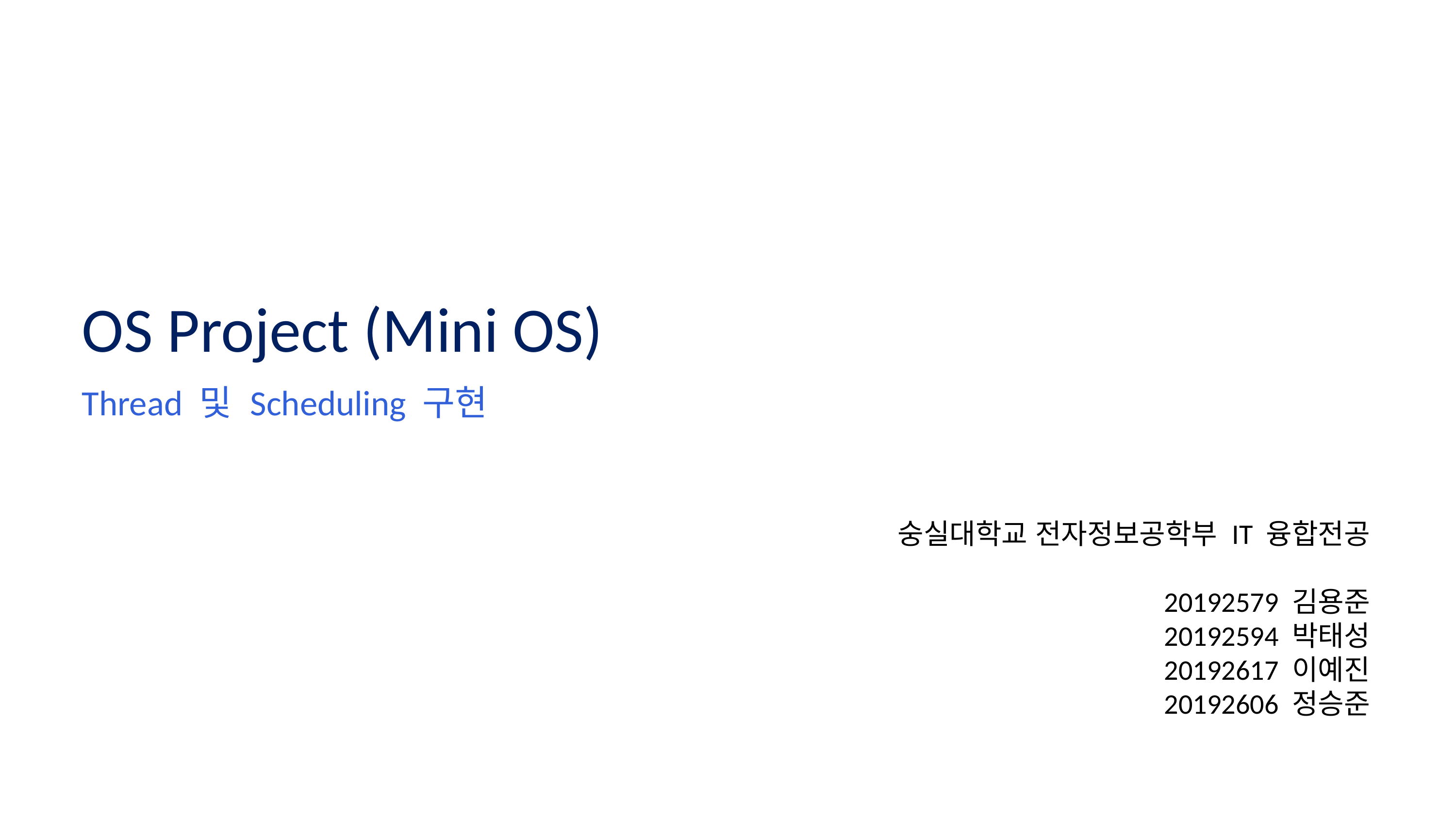

OS Project (Mini OS)
Thread 및 Scheduling 구현
숭실대학교 전자정보공학부 IT 융합전공

20192579 김용준
20192594 박태성
20192617 이예진
20192606 정승준